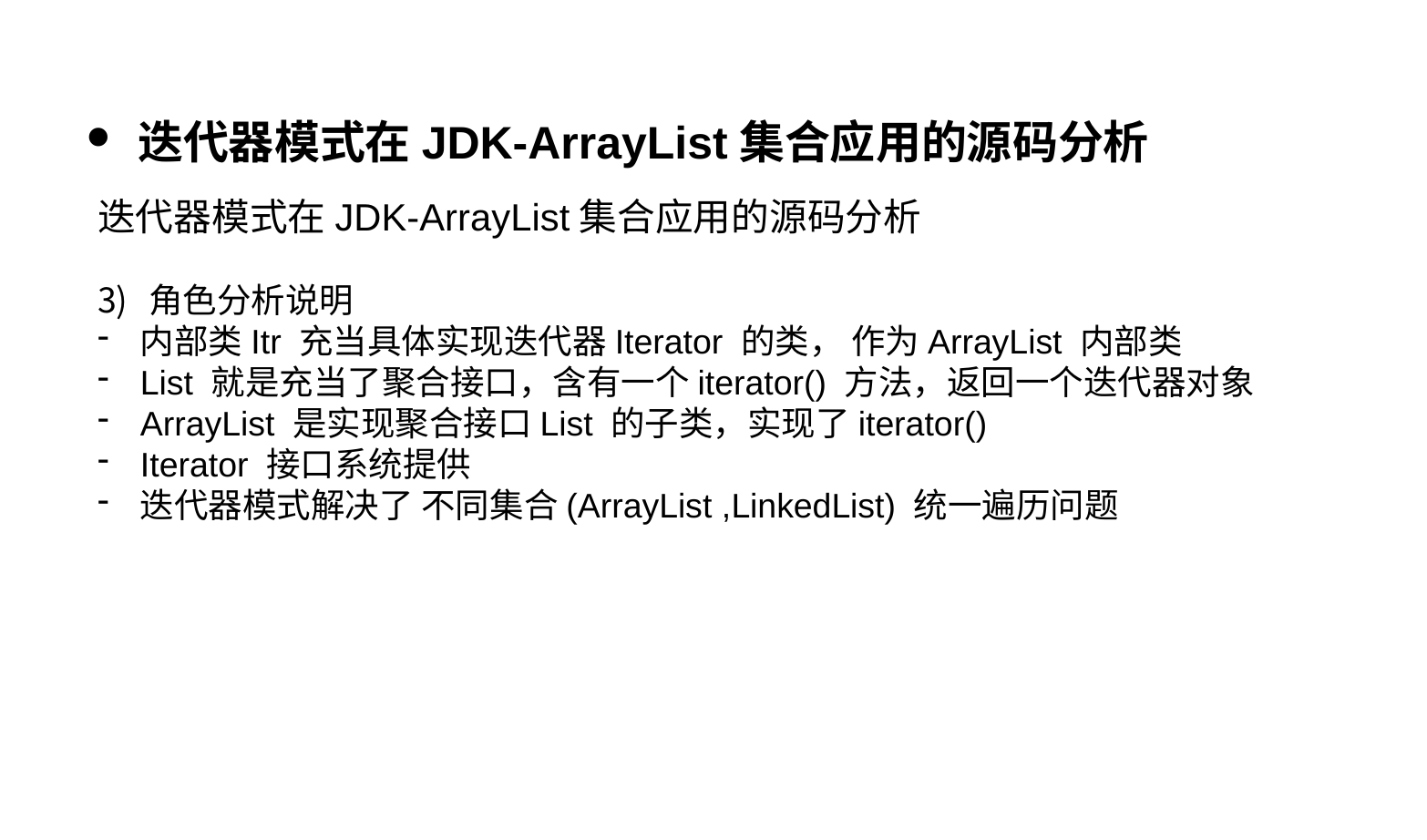

迭代器模式在JDK-ArrayList集合应用的源码分析

迭代器模式在JDK-ArrayList集合应用的源码分析

角色分析说明
内部类Itr 充当具体实现迭代器Iterator 的类， 作为ArrayList 内部类
List 就是充当了聚合接口，含有一个iterator() 方法，返回一个迭代器对象
ArrayList 是实现聚合接口List 的子类，实现了iterator()
Iterator 接口系统提供
迭代器模式解决了 不同集合(ArrayList ,LinkedList) 统一遍历问题